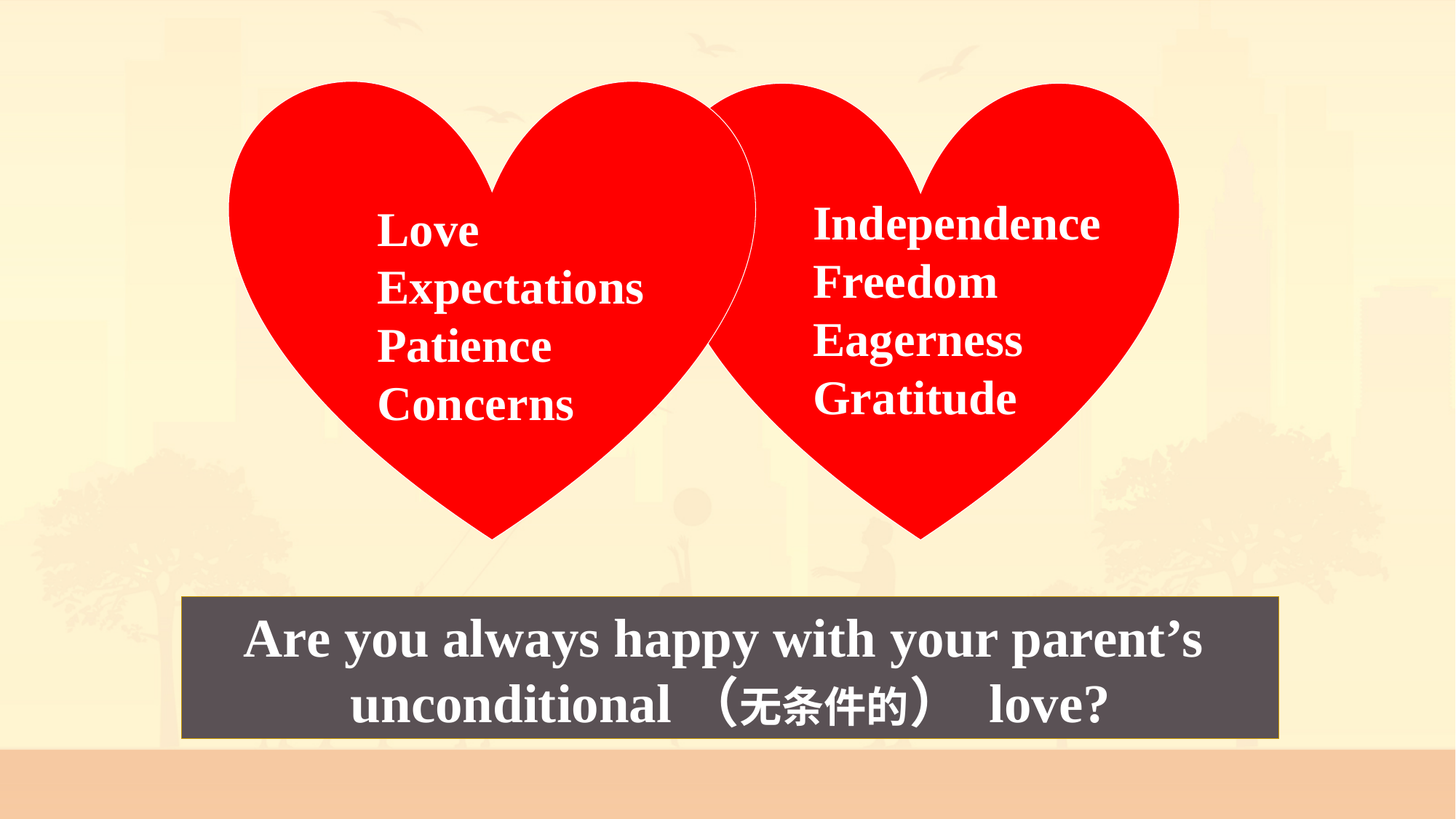

Independence
Freedom
Eagerness
Gratitude
Love
Expectations
Patience
Concerns

Are you always happy with your parent’s
unconditional（无条件的） love?